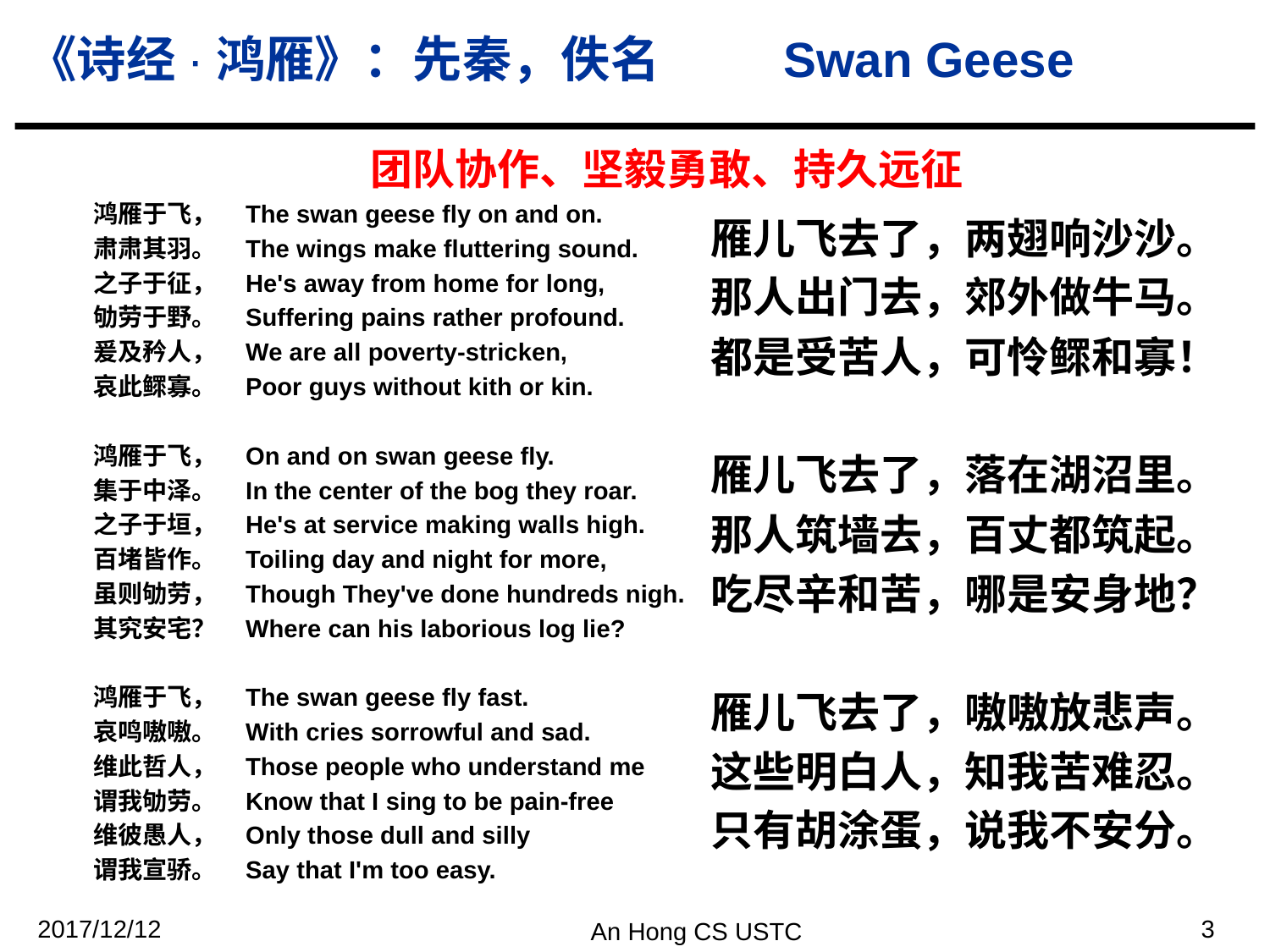

# 《诗经·鸿雁》：先秦，佚名          Swan Geese
团队协作、坚毅勇敢、持久远征
鸿雁于飞，    The swan geese fly on and on.
肃肃其羽。    The wings make fluttering sound.
之子于征，    He's away from home for long,
劬劳于野。    Suffering pains rather profound.
爰及矜人，    We are all poverty-stricken,
哀此鳏寡。    Poor guys without kith or kin.

鸿雁于飞，    On and on swan geese fly.
集于中泽。    In the center of the bog they roar.
之子于垣，    He's at service making walls high.
百堵皆作。    Toiling day and night for more,
虽则劬劳，    Though They've done hundreds nigh.
其究安宅？    Where can his laborious log lie?

鸿雁于飞，    The swan geese fly fast.
哀鸣嗷嗷。    With cries sorrowful and sad.
维此哲人，    Those people who understand me
谓我劬劳。    Know that I sing to be pain-free
维彼愚人，    Only those dull and silly
谓我宣骄。    Say that I'm too easy.

雁儿飞去了，两翅响沙沙。
那人出门去，郊外做牛马。
都是受苦人，可怜鳏和寡！

雁儿飞去了，落在湖沼里。
那人筑墙去，百丈都筑起。
吃尽辛和苦，哪是安身地？

雁儿飞去了，嗷嗷放悲声。
这些明白人，知我苦难忍。
只有胡涂蛋，说我不安分。

2017/12/12
3
An Hong CS USTC